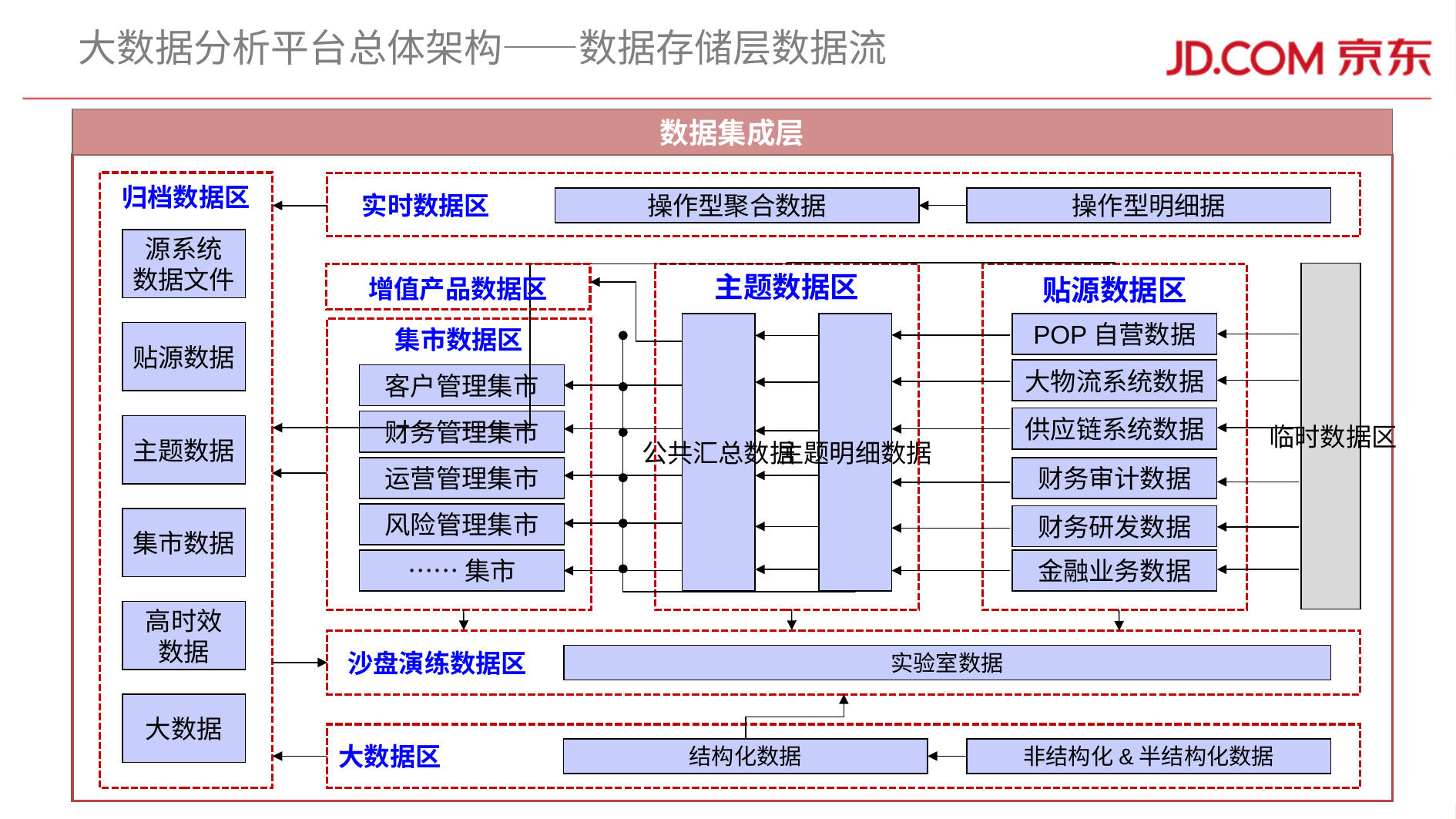

# 大数据分析平台总体架构——数据存储层数据流
数据集成层

归档数据区
实时数据区
操作型聚合数据
操作型明细据
源系统
数据文件
临时数据区
主题数据区

贴源数据区
增值产品数据区
公共汇总数据
主题明细数据
POP自营数据

集市数据区
贴源数据

大物流系统数据
客户管理集市

供应链系统数据
财务管理集市
主题数据

运营管理集市
财务审计数据

风险管理集市
财务研发数据
集市数据

……集市
金融业务数据

高时效
数据

沙盘演练数据区
实验室数据
大数据

大数据区
结构化数据
非结构化&半结构化数据